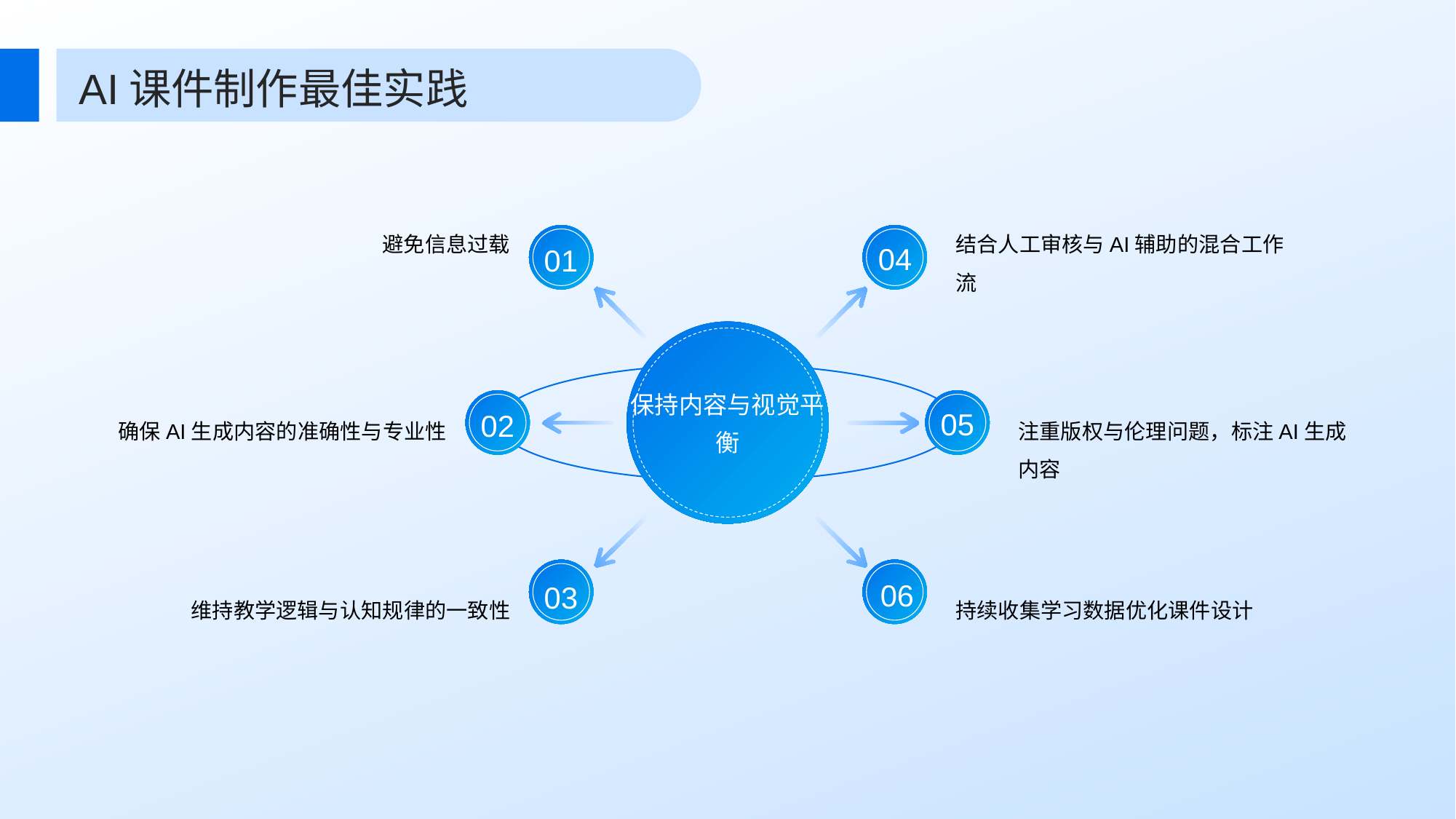

AI课件制作最佳实践

避免信息过载
结合人工审核与AI辅助的混合工作流

04
01

保持内容与视觉平衡

确保AI生成内容的准确性与专业性
注重版权与伦理问题，标注AI生成内容
05
02

06
03
持续收集学习数据优化课件设计
维持教学逻辑与认知规律的一致性